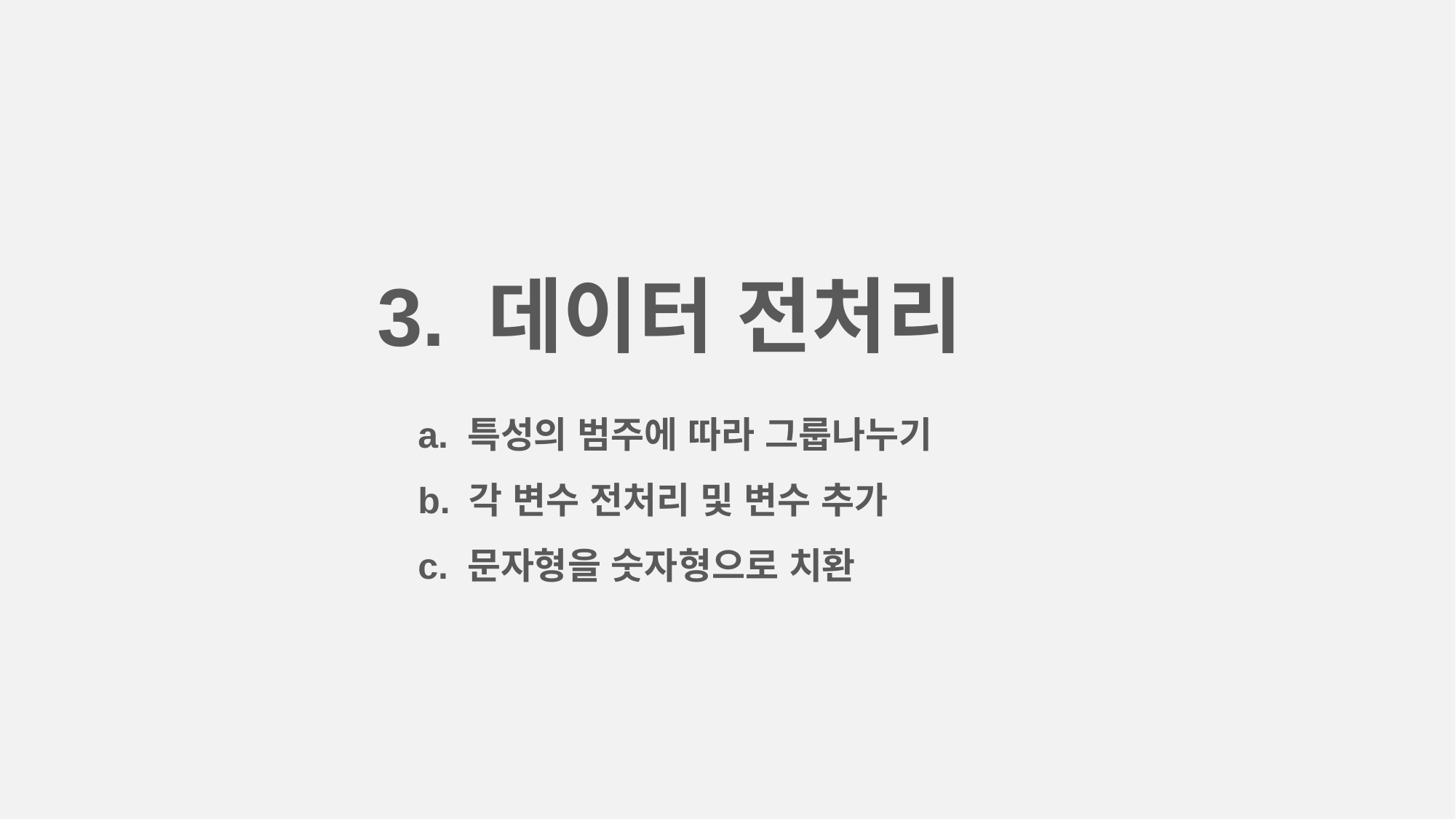

3. 데이터 전처리

    a. 특성의 범주에 따라 그룹나누기
    b. 각 변수 전처리 및 변수 추가
    c. 문자형을 숫자형으로 치환